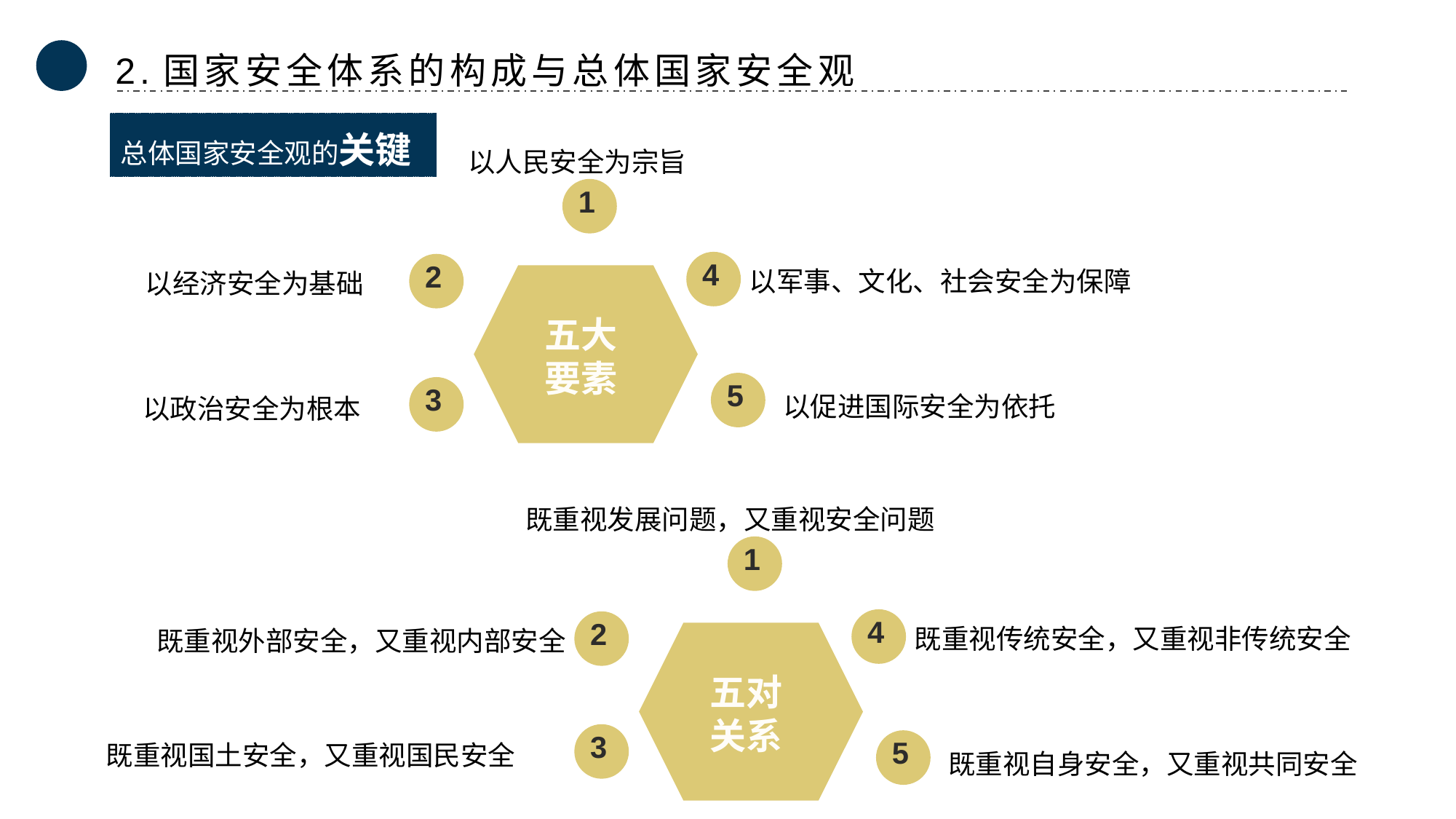

2.国家安全体系的构成与总体国家安全观

总体国家安全观的关键
以人民安全为宗旨
1

以军事、文化、社会安全为保障
4

以经济安全为基础
2

五大
要素
以促进国际安全为依托
5

以政治安全为根本
3

既重视发展问题，又重视安全问题
1

既重视传统安全，又重视非传统安全
4

既重视外部安全，又重视内部安全
2

五对
关系
既重视国土安全，又重视国民安全
3

既重视自身安全，又重视共同安全
5